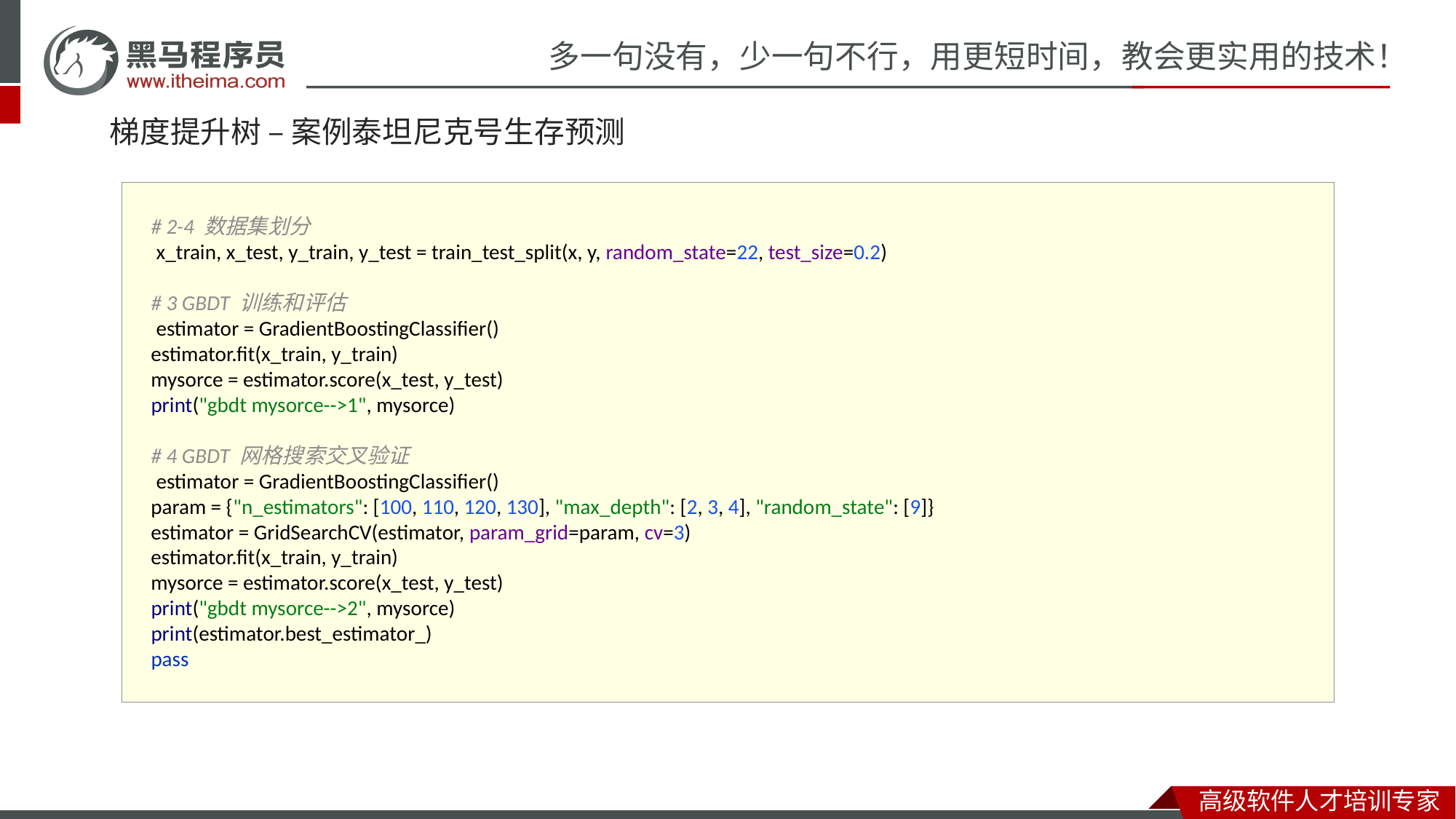

# 梯度提升树 – 案例泰坦尼克号生存预测
    # 2-4 数据集划分
    x_train, x_test, y_train, y_test = train_test_split(x, y, random_state=22, test_size=0.2)
    # 3 GBDT 训练和评估
    estimator = GradientBoostingClassifier()
    estimator.fit(x_train, y_train)
    mysorce = estimator.score(x_test, y_test)
    print("gbdt mysorce-->1", mysorce)
    # 4 GBDT 网格搜索交叉验证
    estimator = GradientBoostingClassifier()
    param = {"n_estimators": [100, 110, 120, 130], "max_depth": [2, 3, 4], "random_state": [9]}
    estimator = GridSearchCV(estimator, param_grid=param, cv=3)
    estimator.fit(x_train, y_train)
    mysorce = estimator.score(x_test, y_test)
    print("gbdt mysorce-->2", mysorce)
    print(estimator.best_estimator_)
    pass